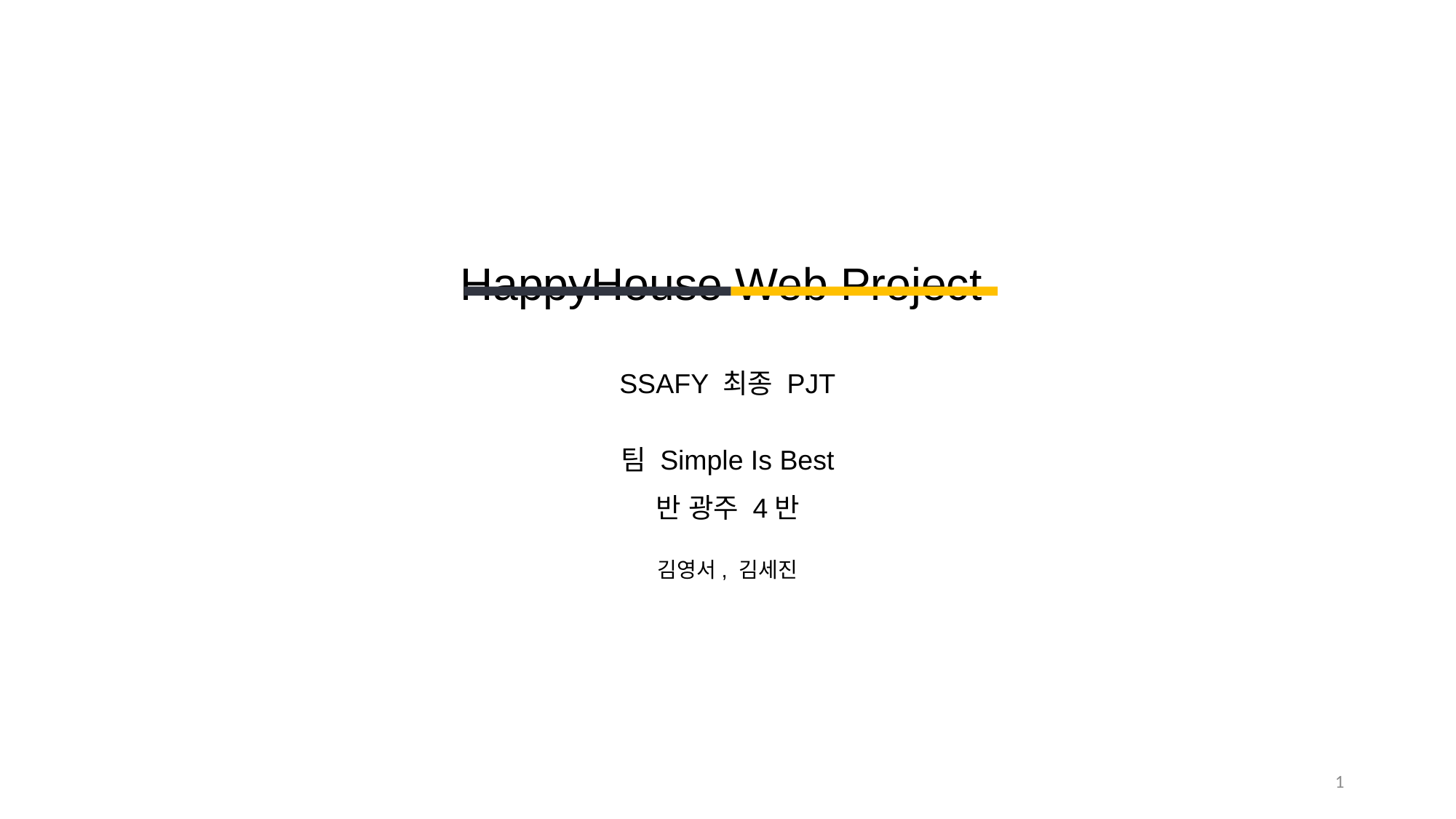

# HappyHouse Web Project

SSAFY 최종 PJT
팀 Simple Is Best
반 광주 4반
김영서, 김세진
1